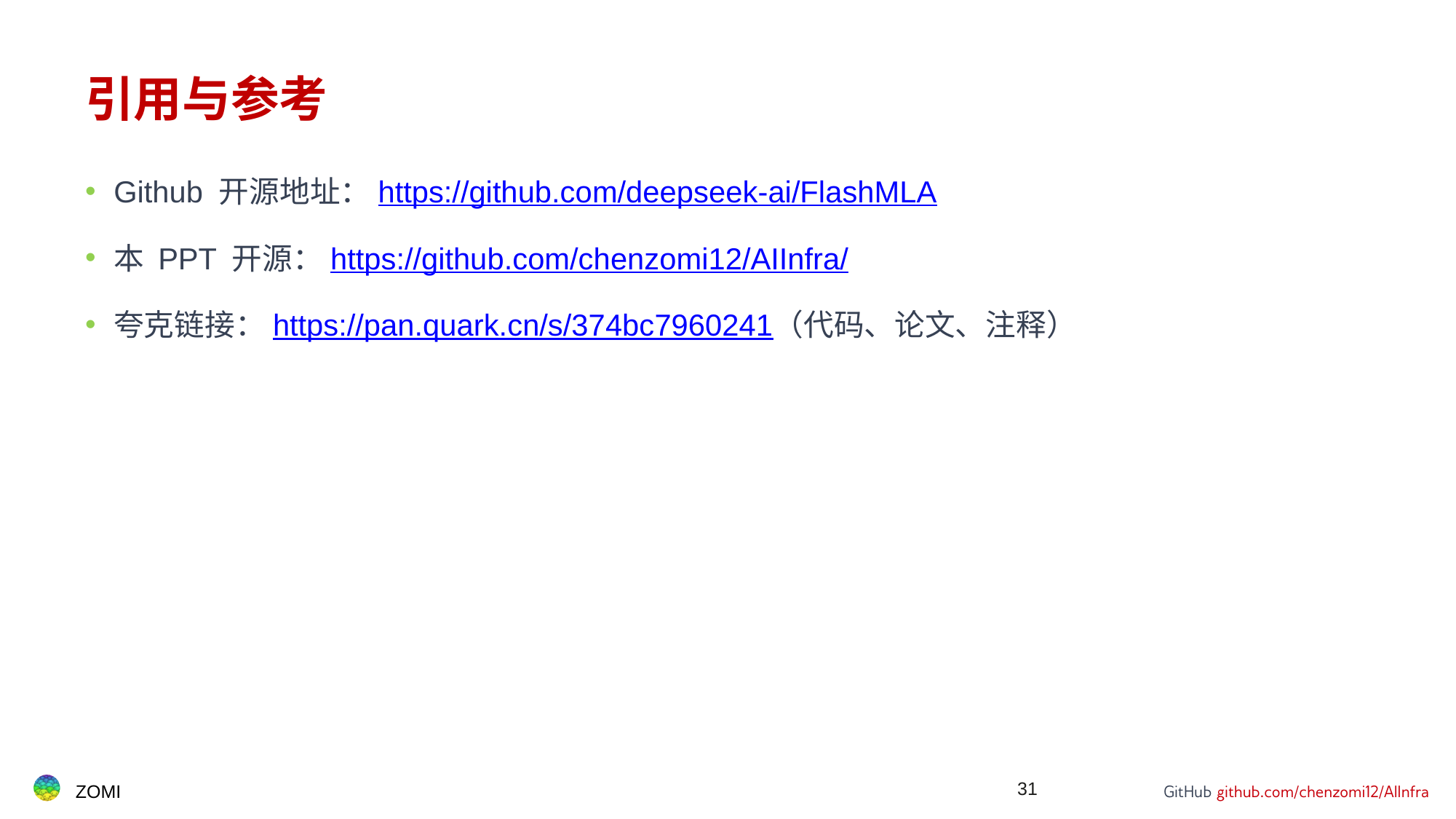

# 引用与参考
Github 开源地址：https://github.com/deepseek-ai/FlashMLA
本 PPT 开源：https://github.com/chenzomi12/AIInfra/
夸克链接：https://pan.quark.cn/s/374bc7960241（代码、论文、注释）